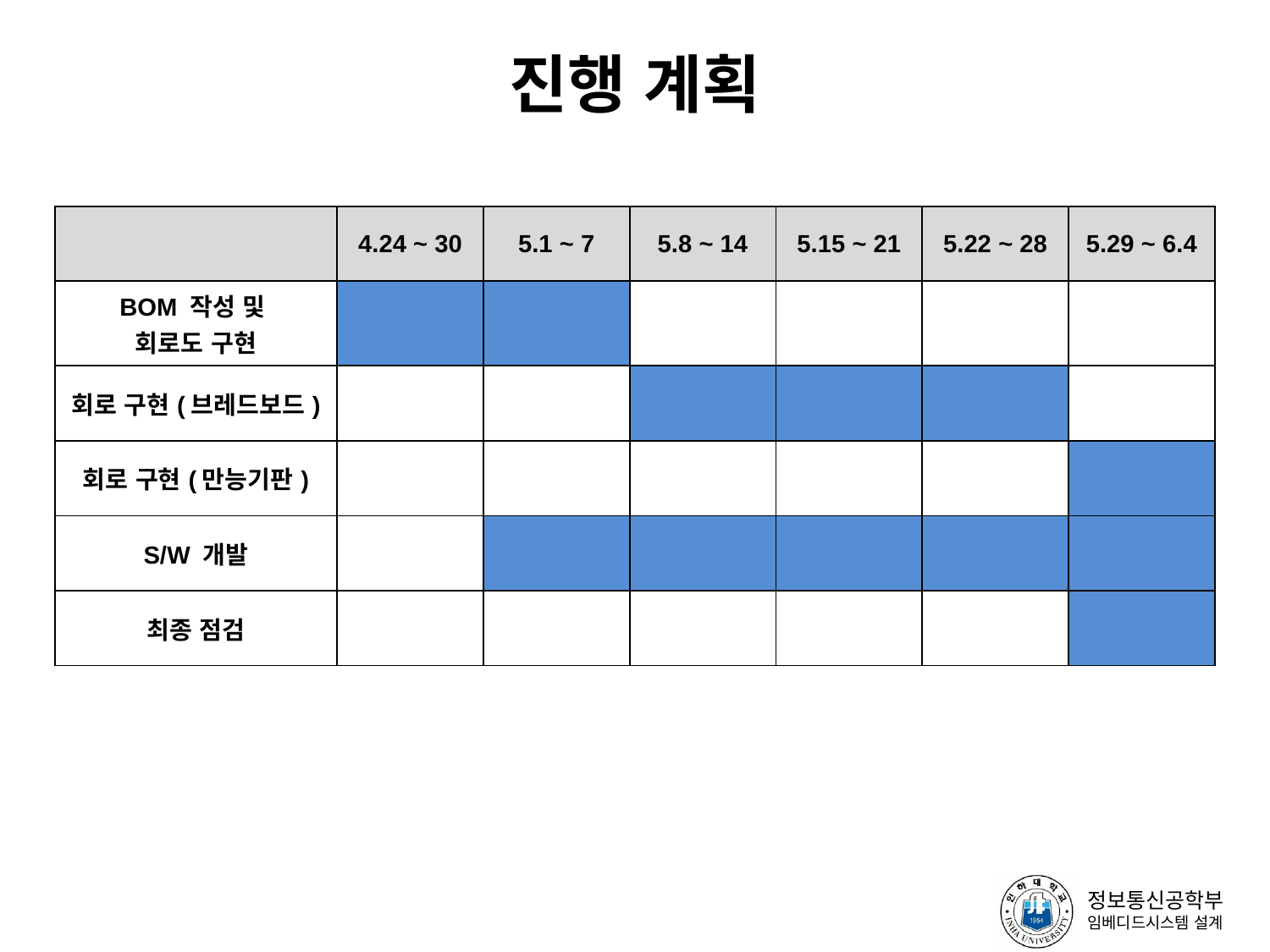

# 진행 계획
|  | 4.24 ~ 30 | 5.1 ~ 7 | 5.8 ~ 14 | 5.15 ~ 21 | 5.22 ~ 28 | 5.29 ~ 6.4 |
| --- | --- | --- | --- | --- | --- | --- |
| BOM 작성 및 회로도 구현 |  |  |  |  |  |  |
| 회로 구현(브레드보드) |  |  |  |  |  |  |
| 회로 구현(만능기판) |  |  |  |  |  |  |
| S/W 개발 |  |  |  |  |  |  |
| 최종 점검 |  |  |  |  |  |  |